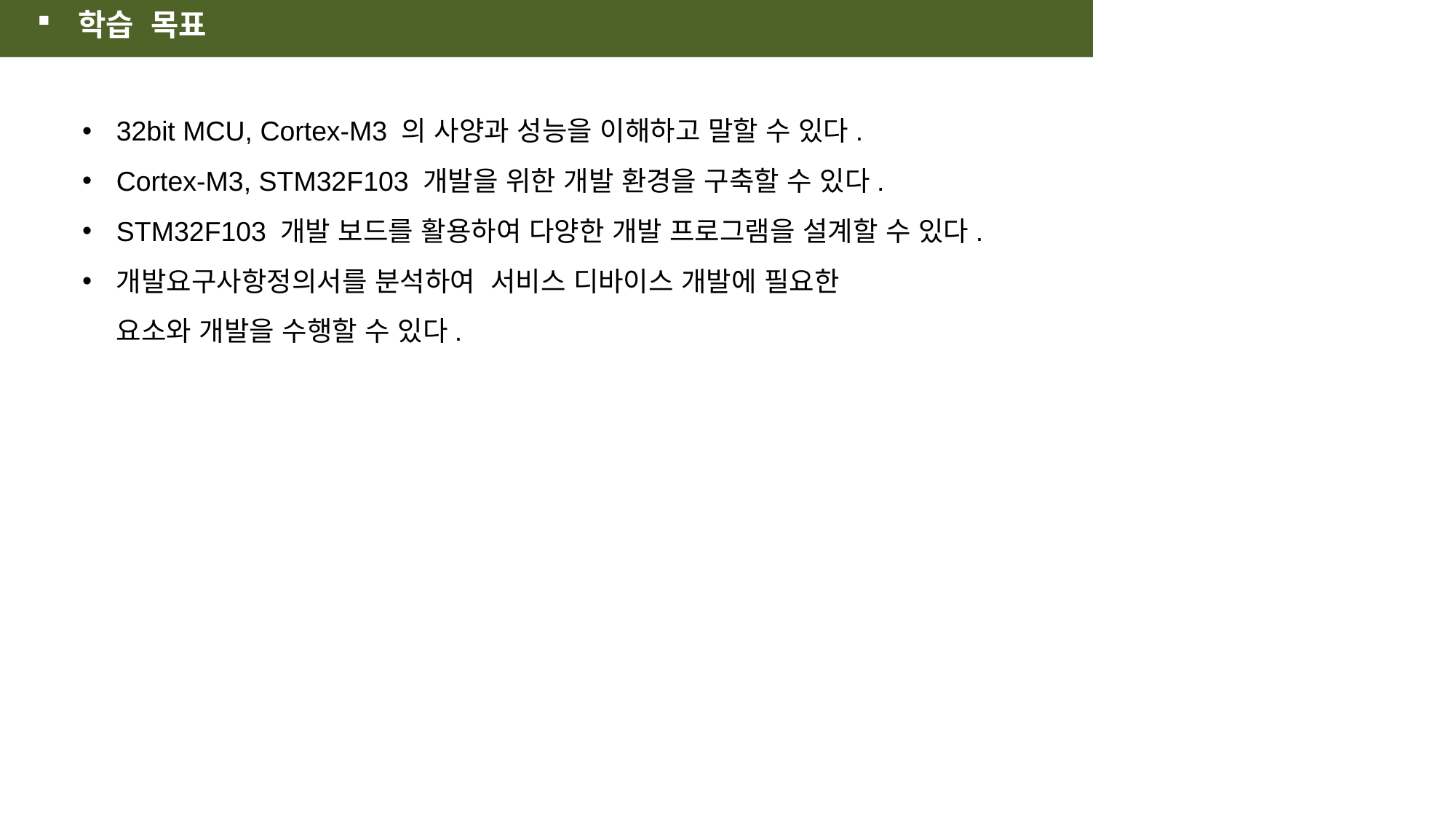

학습  목표
32bit MCU, Cortex-M3 의 사양과 성능을 이해하고 말할 수 있다.
Cortex-M3, STM32F103 개발을 위한 개발 환경을 구축할 수 있다.
STM32F103 개발 보드를 활용하여 다양한 개발 프로그램을 설계할 수 있다.
개발요구사항정의서를 분석하여  서비스 디바이스 개발에 필요한
요소와 개발을 수행할 수 있다.